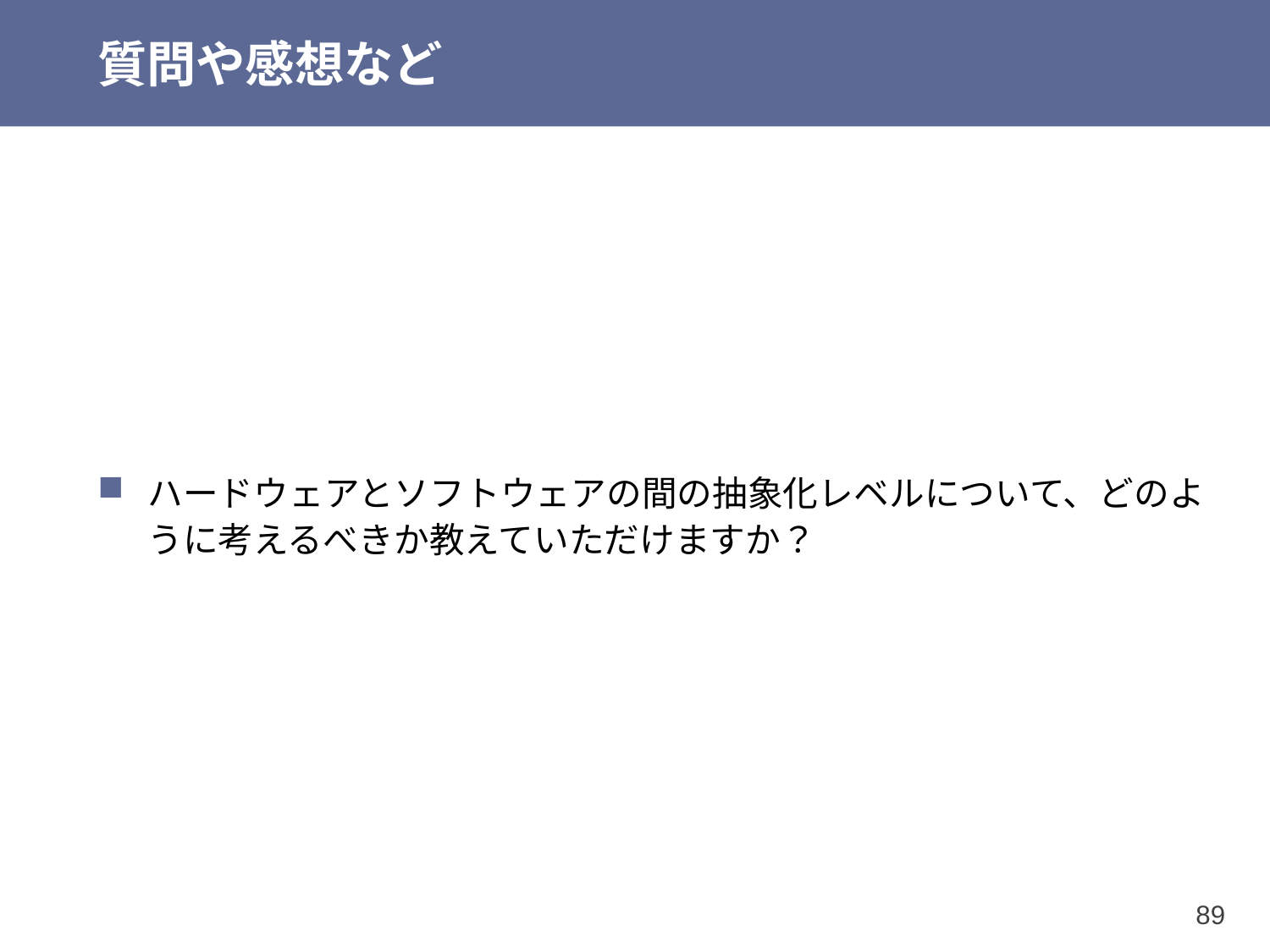

# 質問や感想など
ハードウェアとソフトウェアの間の抽象化レベルについて、どのように考えるべきか教えていただけますか？